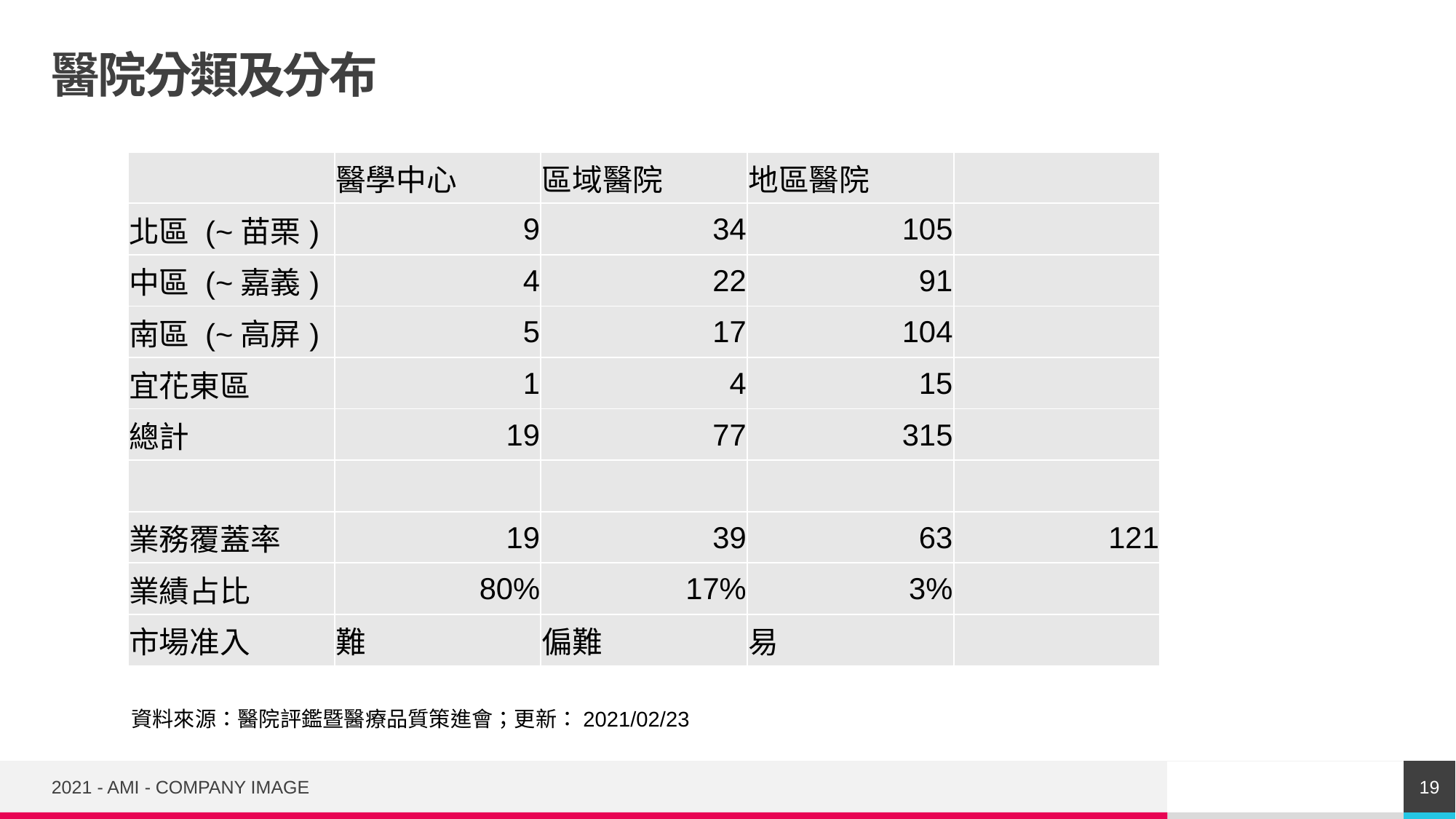

# 醫院分類及分布
|  | 醫學中心 | 區域醫院 | 地區醫院 |  |
| --- | --- | --- | --- | --- |
| 北區 (~苗栗) | 9 | 34 | 105 |  |
| 中區 (~嘉義) | 4 | 22 | 91 |  |
| 南區 (~高屏) | 5 | 17 | 104 |  |
| 宜花東區 | 1 | 4 | 15 |  |
| 總計 | 19 | 77 | 315 |  |
|  |  |  |  |  |
| 業務覆蓋率 | 19 | 39 | 63 | 121 |
| 業績占比 | 80% | 17% | 3% |  |
| 市場准入 | 難 | 偏難 | 易 |  |
資料來源：醫院評鑑暨醫療品質策進會；更新：2021/02/23
19
2021 - AMI - COMPANY IMAGE